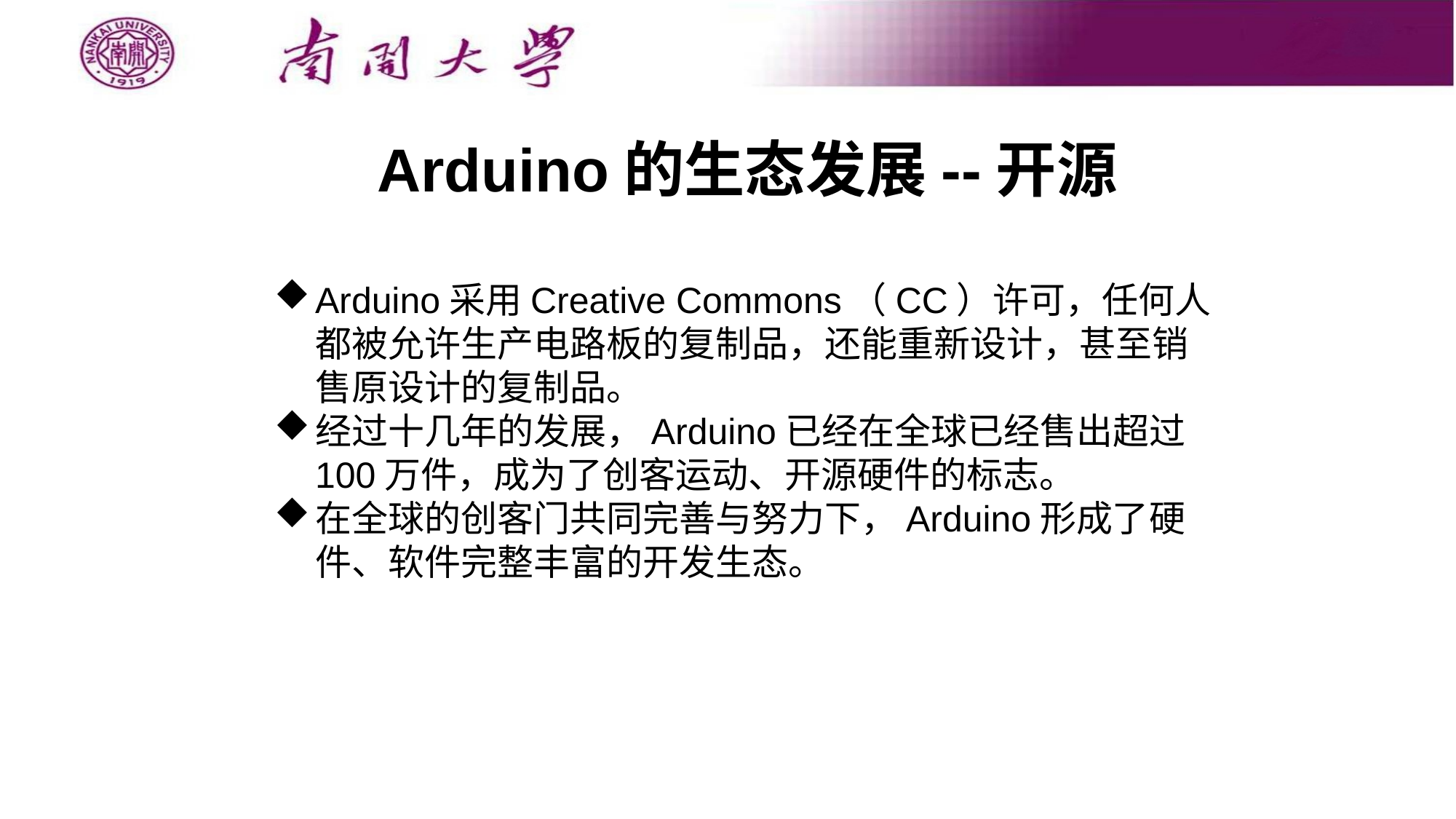

Arduino的生态发展--开源
Arduino采用Creative Commons（CC）许可，任何人都被允许生产电路板的复制品，还能重新设计，甚至销售原设计的复制品。
经过十几年的发展，Arduino已经在全球已经售出超过100万件，成为了创客运动、开源硬件的标志。
在全球的创客门共同完善与努力下，Arduino形成了硬件、软件完整丰富的开发生态。